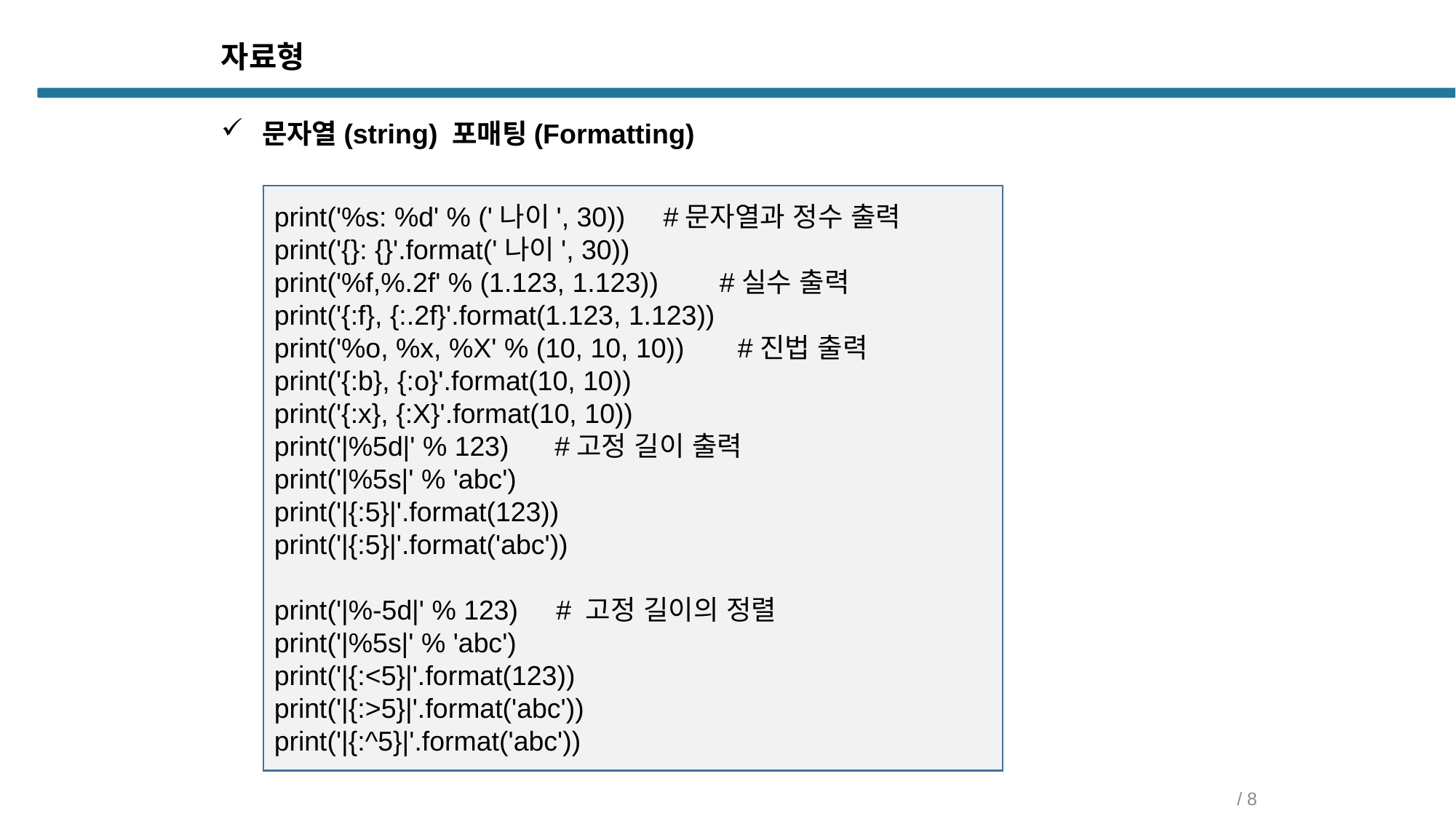

자료형
문자열(string) 포매팅(Formatting)
print('%s: %d' % ('나이', 30))     #문자열과 정수 출력
print('{}: {}'.format('나이', 30))
print('%f,%.2f' % (1.123, 1.123))        #실수 출력
print('{:f}, {:.2f}'.format(1.123, 1.123))
print('%o, %x, %X' % (10, 10, 10))       #진법 출력
print('{:b}, {:o}'.format(10, 10))
print('{:x}, {:X}'.format(10, 10))
print('|%5d|' % 123)      #고정 길이 출력
print('|%5s|' % 'abc')
print('|{:5}|'.format(123))
print('|{:5}|'.format('abc'))

print('|%-5d|' % 123)     # 고정 길이의 정렬
print('|%5s|' % 'abc')
print('|{:<5}|'.format(123))
print('|{:>5}|'.format('abc'))
print('|{:^5}|'.format('abc'))
/ 8